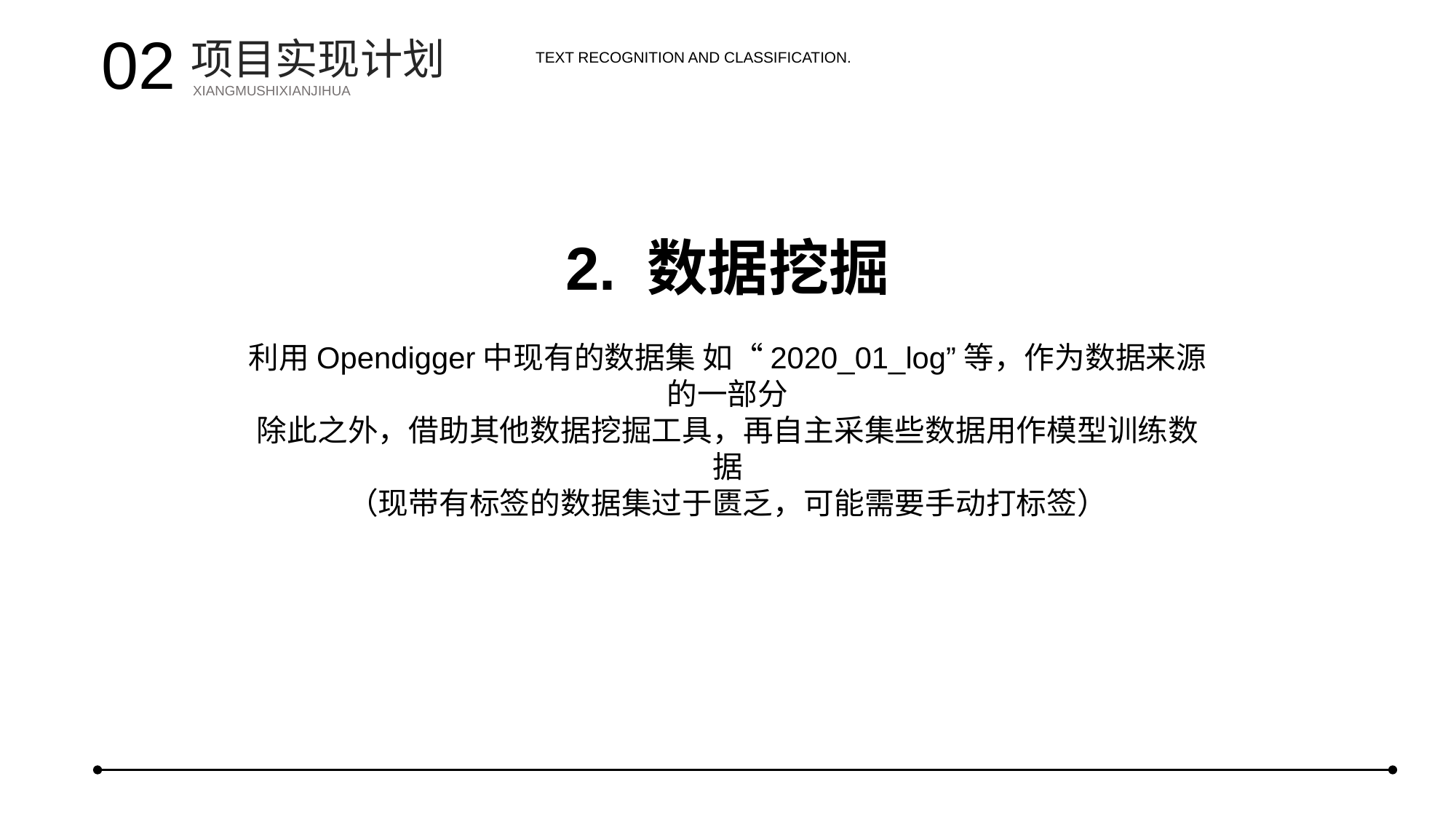

02
项目实现计划
XIANGMUSHIXIANJIHUA
Text recognition and classification.
2. 数据挖掘

利用Opendigger中现有的数据集 如“2020_01_log”等，作为数据来源的一部分
除此之外，借助其他数据挖掘工具，再自主采集些数据用作模型训练数据
（现带有标签的数据集过于匮乏，可能需要手动打标签）